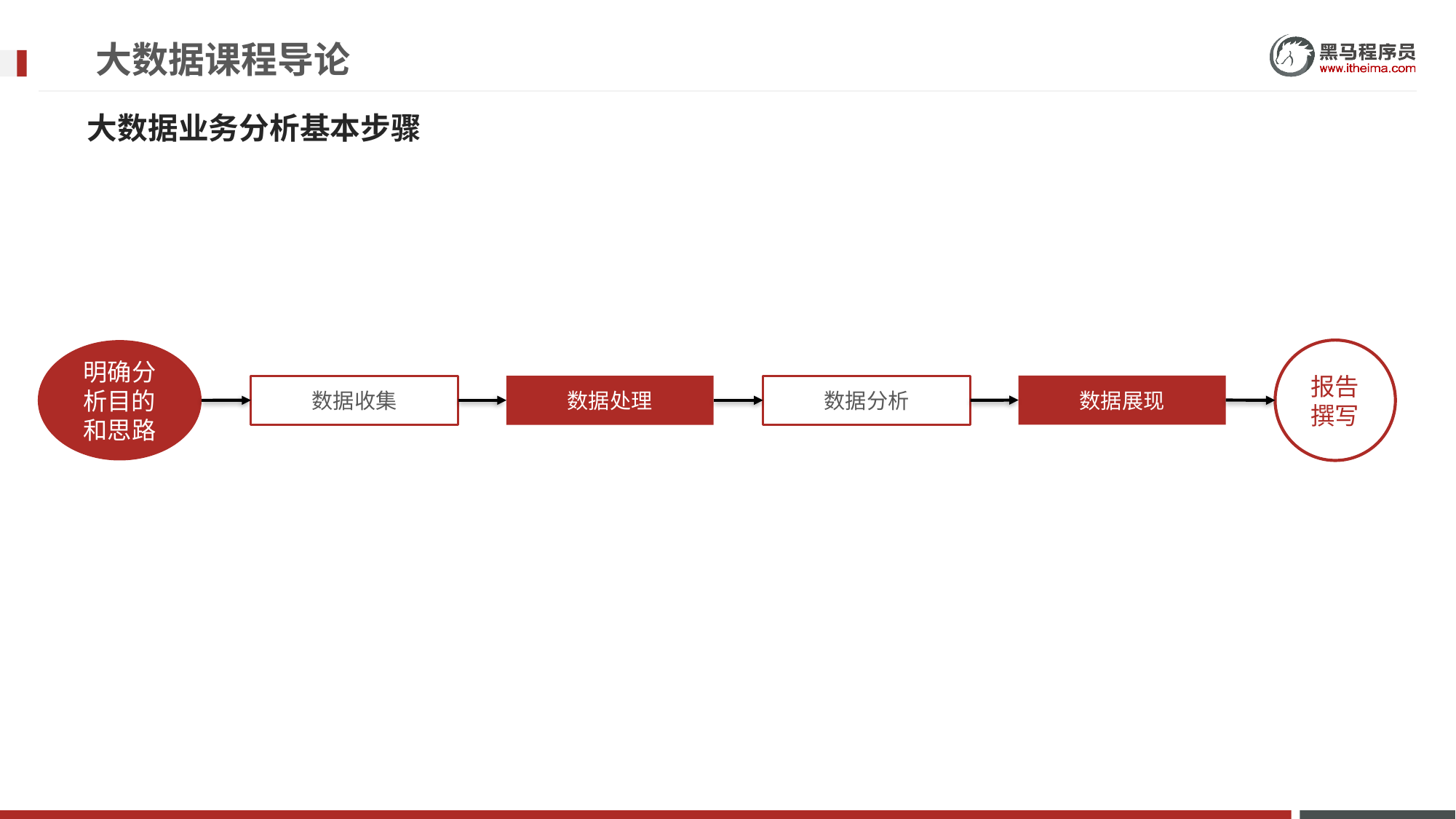

# 大数据课程导论
大数据业务分析基本步骤
明确分析目的和思路
报告撰写
数据展现
数据收集
数据处理
数据分析